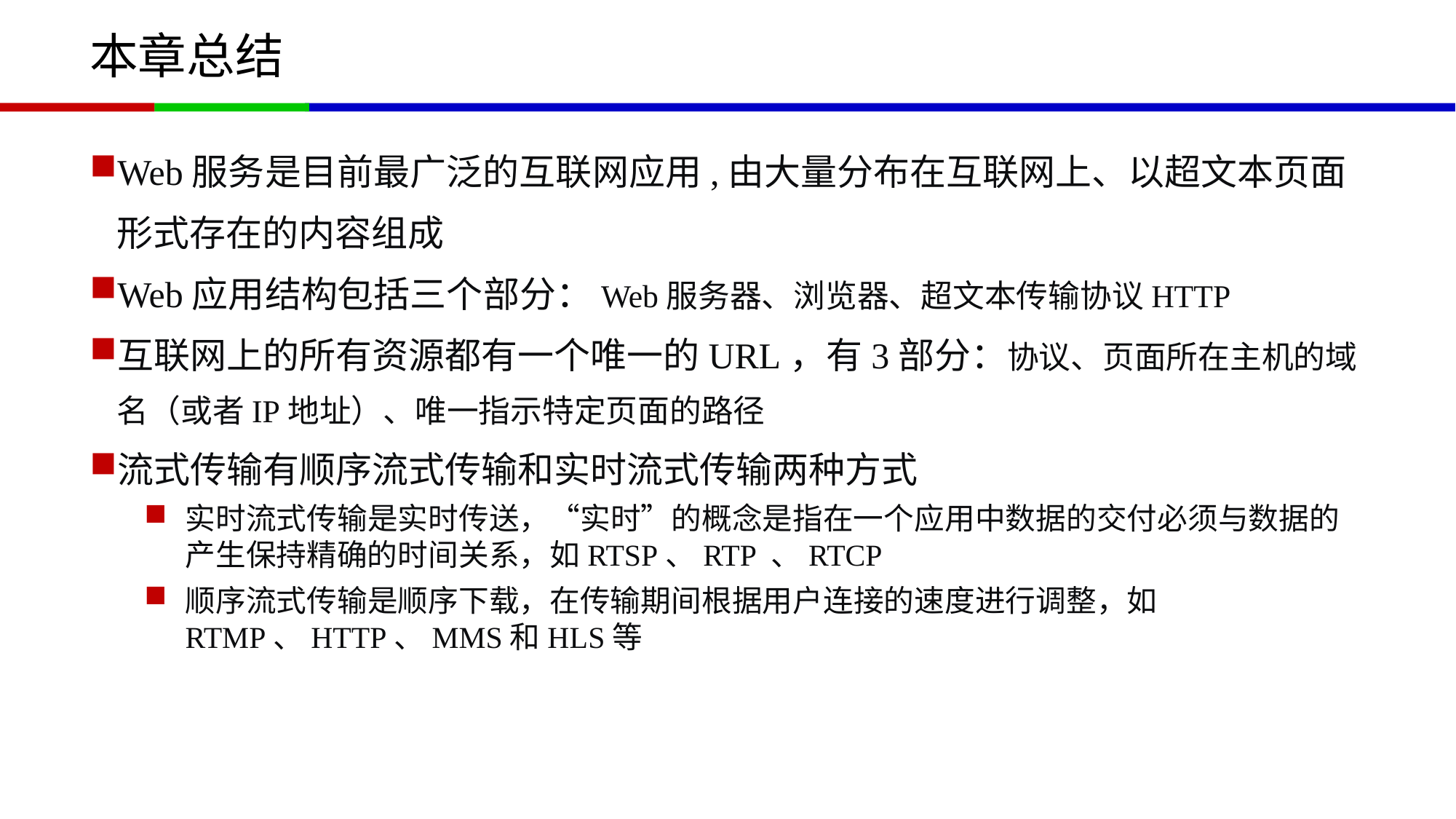

# 本章总结
Web服务是目前最广泛的互联网应用,由大量分布在互联网上、以超文本页面形式存在的内容组成
Web应用结构包括三个部分：Web服务器、浏览器、超文本传输协议HTTP
互联网上的所有资源都有一个唯一的URL，有3部分：协议、页面所在主机的域名（或者IP地址）、唯一指示特定页面的路径
流式传输有顺序流式传输和实时流式传输两种方式
实时流式传输是实时传送，“实时”的概念是指在一个应用中数据的交付必须与数据的产生保持精确的时间关系，如RTSP、RTP 、RTCP
顺序流式传输是顺序下载，在传输期间根据用户连接的速度进行调整，如RTMP、HTTP、MMS和HLS等

184